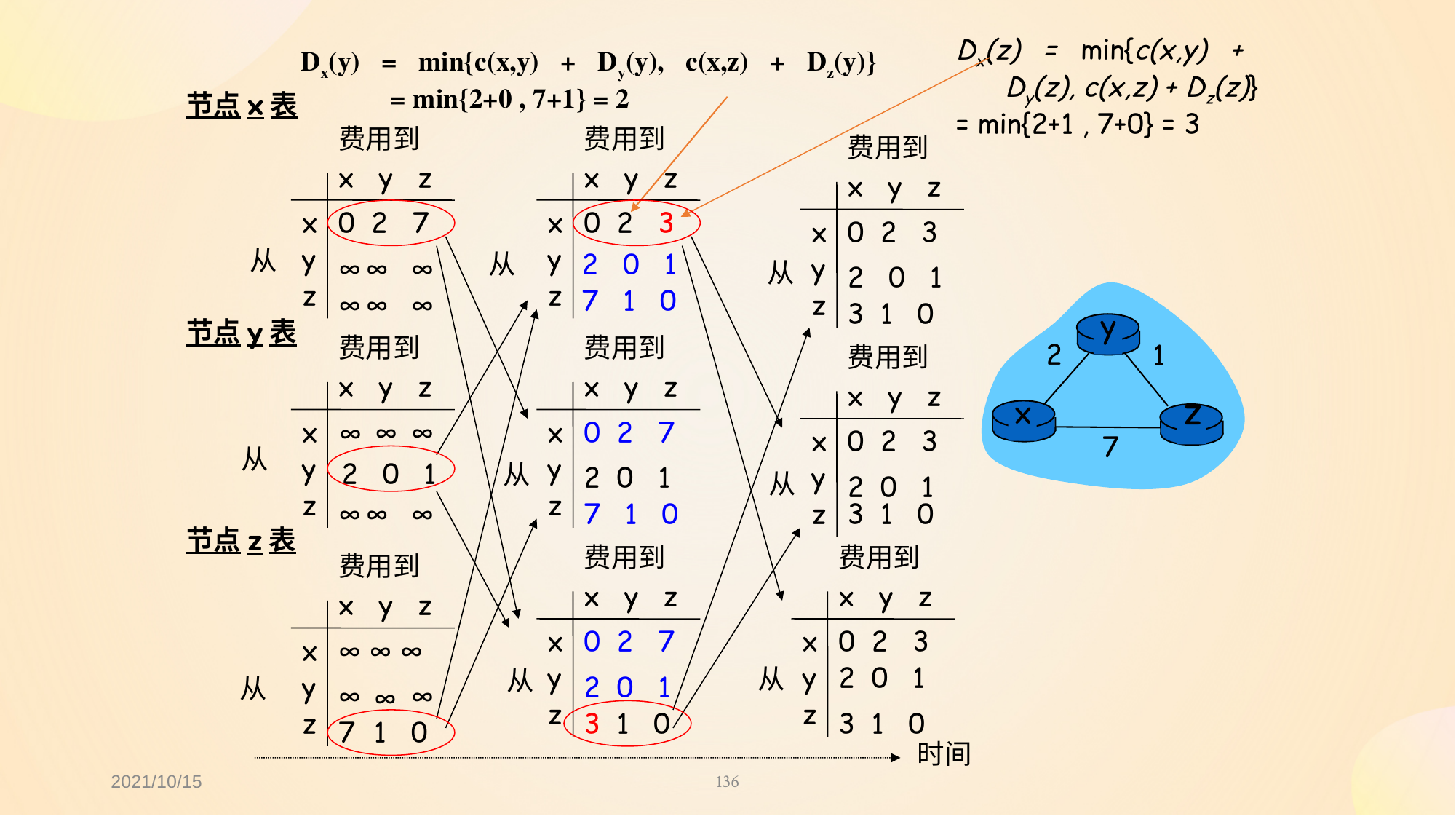

Dx(z) = min{c(x,y) +
      Dy(z), c(x,z) + Dz(z)}
= min{2+1 , 7+0} = 3
Dx(y) = min{c(x,y) + Dy(y), c(x,z) + Dz(y)}
             = min{2+0 , 7+1} = 2

节点x表

费用到
费用到
费用到
x   y   z
x   y   z
x   y   z

x
0  2   7

x
0  2   3

x
0  2   3
y
y
从
从
2   0   1
∞
∞
∞
y
从
2   0   1
z
z
7   1   0
∞
∞
∞
z

y

2
1

z

x

7

3  1   0

节点y表
费用到
费用到

费用到
x   y   z
x   y   z
x   y   z

∞
∞

x
x
0  2   7
∞

2   0   1

x
0  2   3
从

y
y
从
2  0   1
y
从
2  0   1
z
z
∞
∞
∞

7   1   0
z
3  1   0
节点z表

费用到
费用到
费用到
x   y   z
x   y   z
x   y   z

x
0  2   7
x
0  2   3

x
∞ ∞ ∞
y
y
2  0   1
从
从
y
2  0   1
从
∞
∞
 ∞
z
z

z
3  1   0
3  1   0

7
 1
0
时间

2021/10/15
136